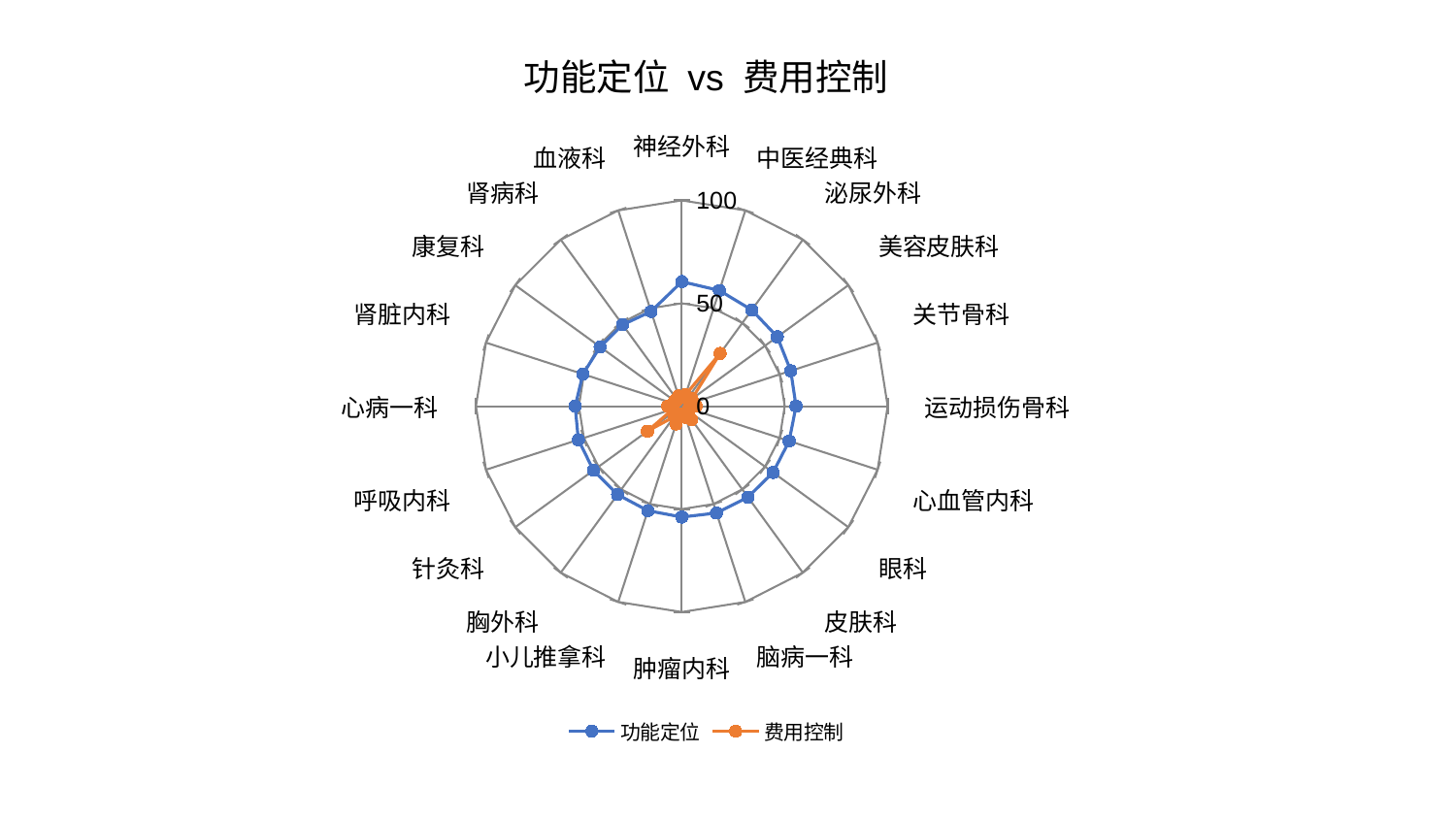

### Chart: 功能定位 vs 费用控制

| Category | 功能定位 | 费用控制 |
|---|---|---|
| 神经外科 | 60.52238241390778 | 4.1693514474822395 |
| 中医经典科 | 59.121112760223596 | 5.884856573838471 |
| 泌尿外科 | 57.82745949716887 | 31.662425594756485 |
| 美容皮肤科 | 57.359214349920336 | 6.066558872803315 |
| 关节骨科 | 55.653333851298044 | 4.444989875202191 |
| 运动损伤骨科 | 55.49157860727793 | 6.9801756627628775 |
| 心血管内科 | 54.85110603056955 | 3.5599992232330733 |
| 眼科 | 54.80251319779134 | 3.9864557618714773 |
| 皮肤科 | 54.64649610962565 | 8.114395831304776 |
| 脑病一科 | 54.58901829548582 | 5.612464283908409 |
| 肿瘤内科 | 53.869899166364014 | 3.9836431348346992 |
| 小儿推拿科 | 53.38224895686325 | 9.090059950543786 |
| 胸外科 | 53.096721297940285 | 6.33407216022134 |
| 针灸科 | 53.037688703400896 | 20.64569858509743 |
| 呼吸内科 | 52.84931114560647 | 4.399901740665859 |
| 心病一科 | 51.792888636654524 | 6.815539374282344 |
| 肾脏内科 | 50.51799137981795 | 4.396791649898912 |
| 康复科 | 49.03907353057971 | 4.318864759701078 |
| 肾病科 | 48.91134598091021 | 3.7115551526214587 |
| 血液科 | 48.4125259045306 | 5.200595386970366 |
34